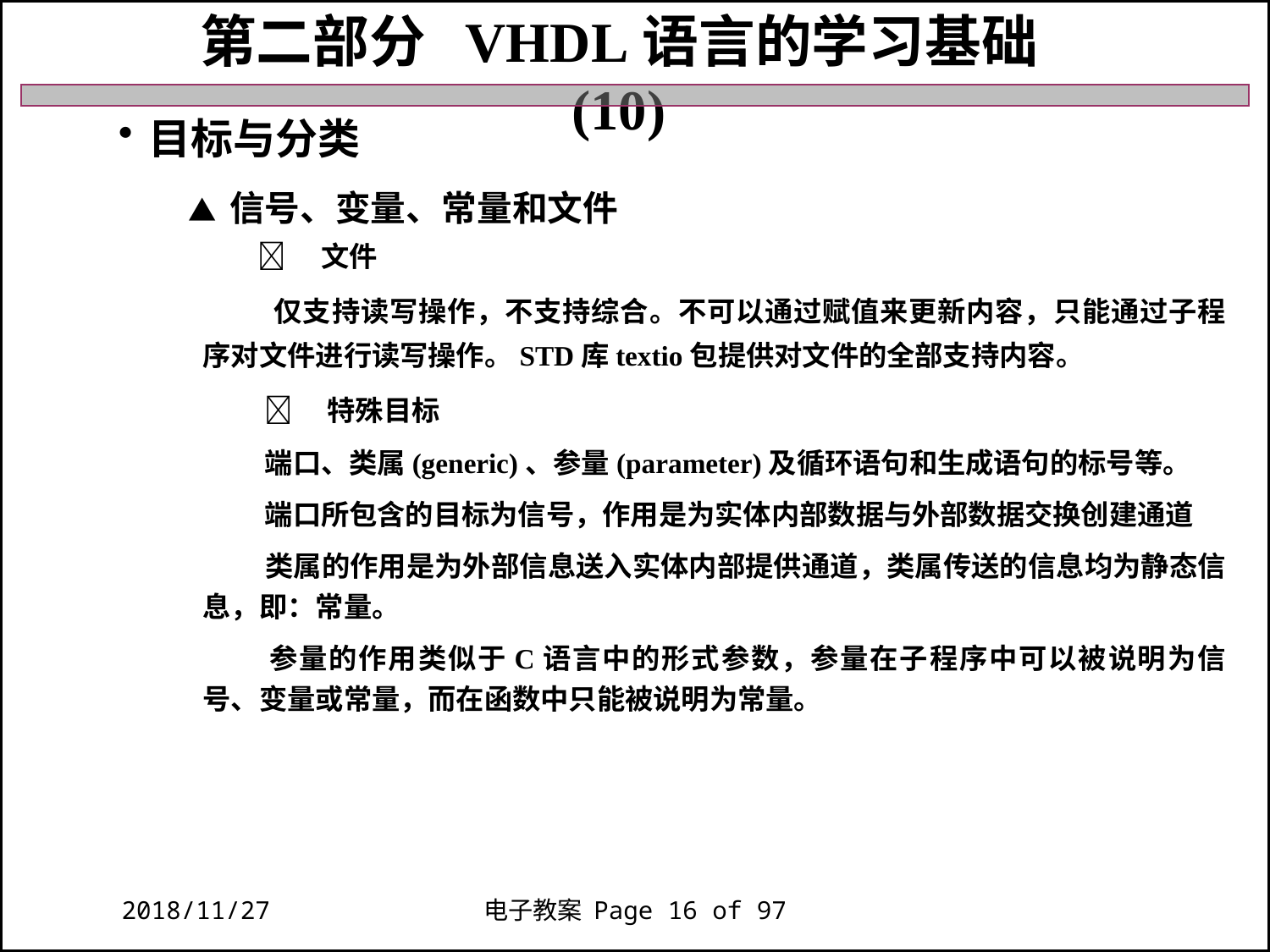

第二部分  VHDL语言的学习基础 (10)

目标与分类
 ▲ 信号、变量、常量和文件
  •　文件
   仅支持读写操作，不支持综合。不可以通过赋值来更新内容，只能通过子程序对文件进行读写操作。STD库textio包提供对文件的全部支持内容。
   •　特殊目标
  端口、类属(generic)、参量(parameter)及循环语句和生成语句的标号等。
  端口所包含的目标为信号，作用是为实体内部数据与外部数据交换创建通道
  类属的作用是为外部信息送入实体内部提供通道，类属传送的信息均为静态信息，即：常量。
  参量的作用类似于C语言中的形式参数，参量在子程序中可以被说明为信号、变量或常量，而在函数中只能被说明为常量。

2018/11/27
电子教案 Page 16 of 97